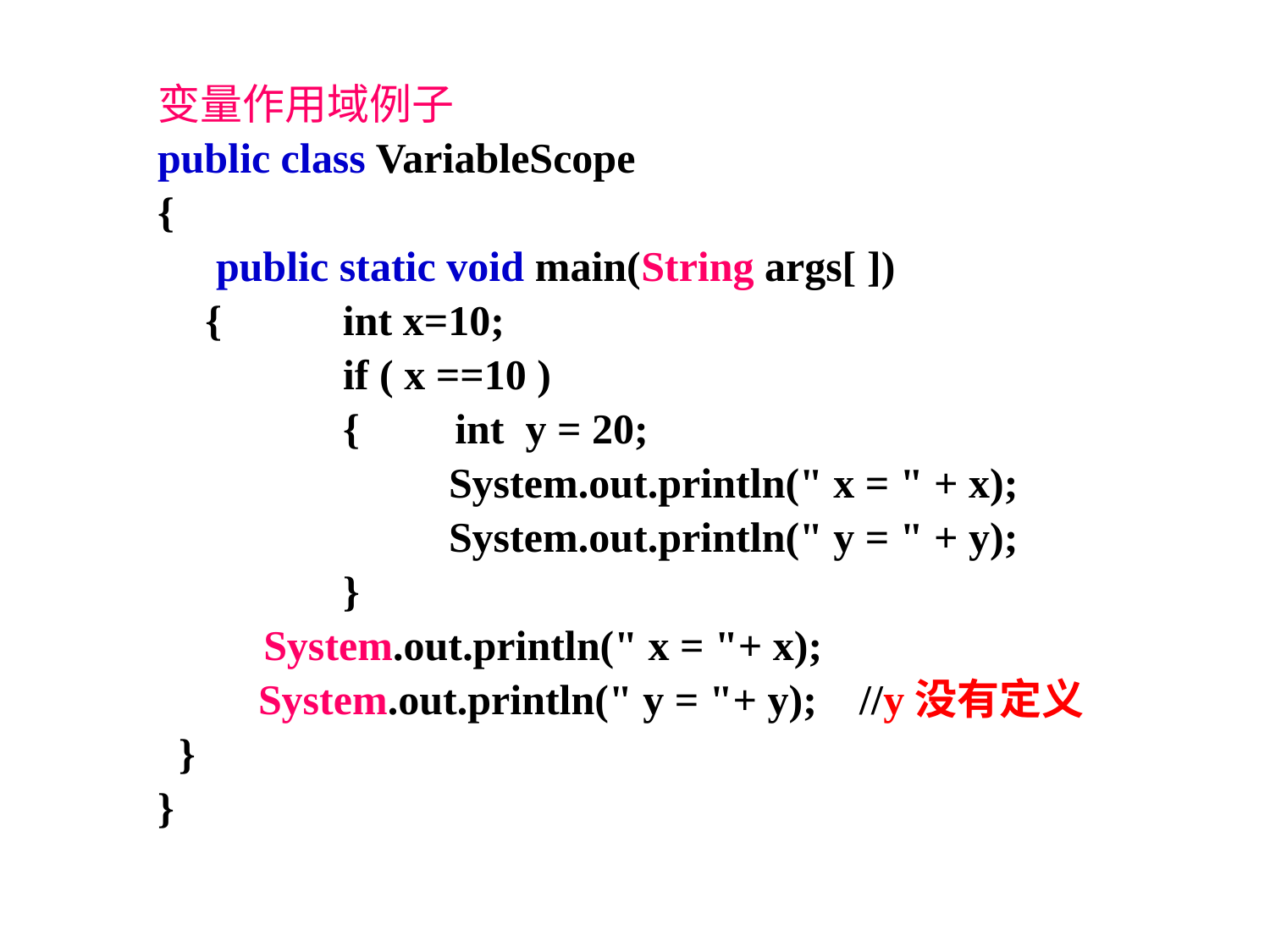

变量作用域例子
public class VariableScope
{
 	 public static void main(String args[ ])
  	{  	 int x=10;
		 if ( x ==10 )
     	 {         int  y = 20;
		           System.out.println(" x = " + x);
		           System.out.println(" y = " + y);
		 }
          System.out.println(" x = "+ x);
    	     System.out.println(" y = "+ y);    //y没有定义
  }
}